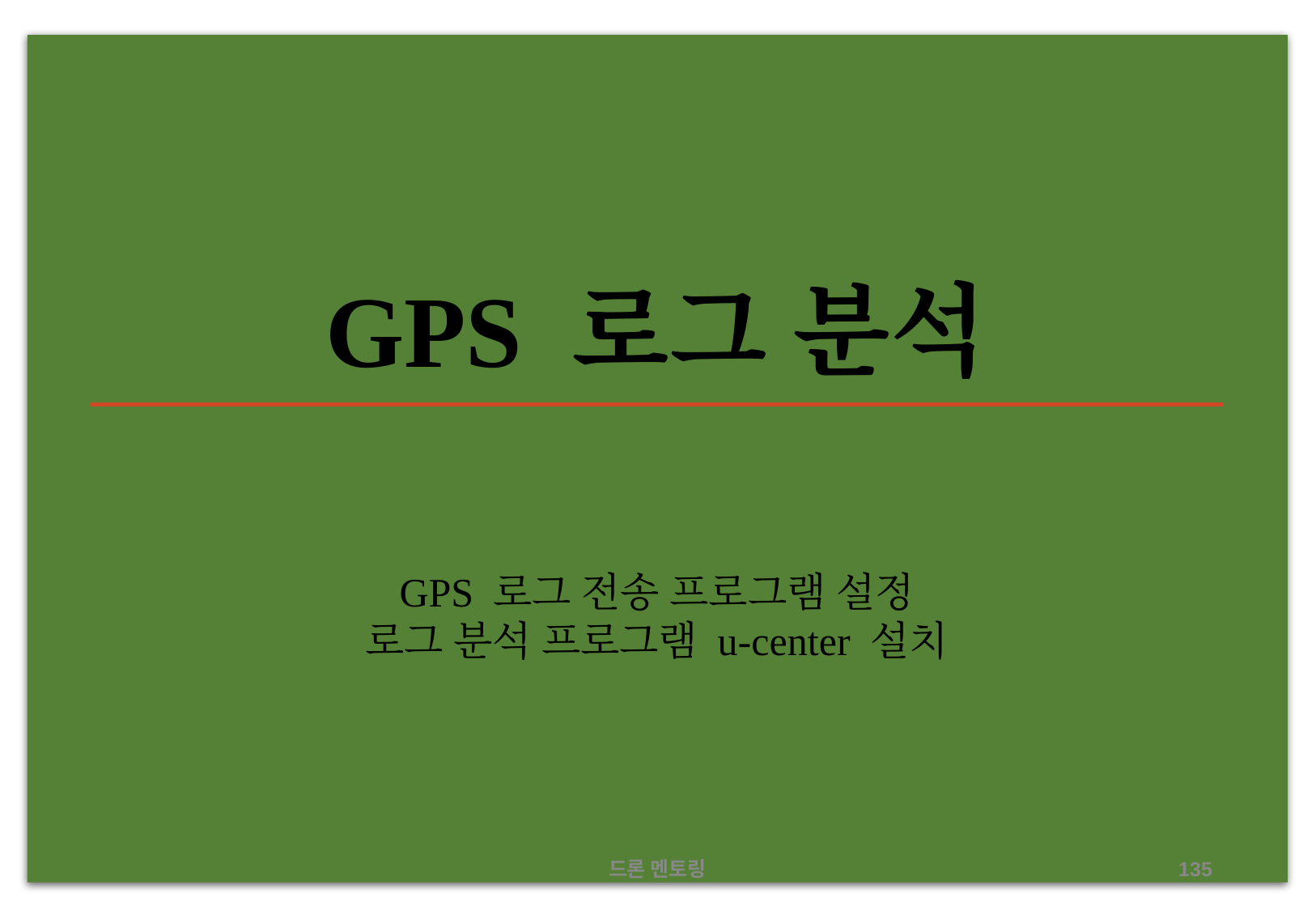

# GPS 로그 분석
GPS 로그 전송 프로그램 설정
로그 분석 프로그램 u-center 설치
드론 멘토링
135